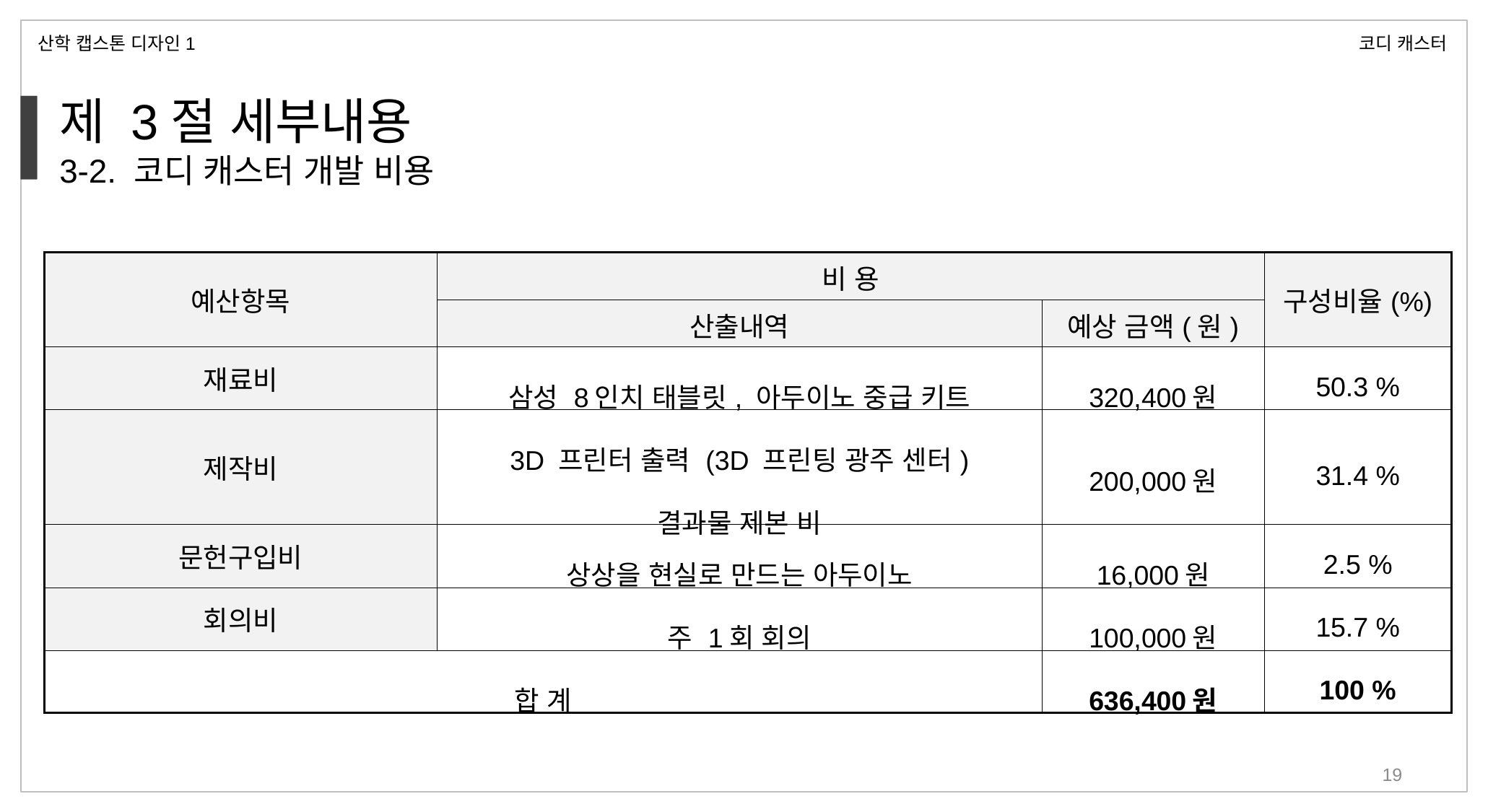

산학 캡스톤 디자인1
코디 캐스터
제 3절 세부내용
3-2. 코디 캐스터 개발 비용

| 예산항목 | 비 용 |  | 구성비율(%) |
| --- | --- | --- | --- |
|  | 산출내역 | 예상 금액(원) |  |
| 재료비 | 삼성 8인치 태블릿, 아두이노 중급 키트 | 320,400원 | 50.3 % |
| 제작비 | 3D 프린터 출력 (3D 프린팅 광주 센터) 결과물 제본 비 | 200,000원 | 31.4 % |
| 문헌구입비 | 상상을 현실로 만드는 아두이노 | 16,000원 | 2.5 % |
| 회의비 | 주 1회 회의 | 100,000원 | 15.7 % |
| 합 계 |  | 636,400원 | 100 % |
19